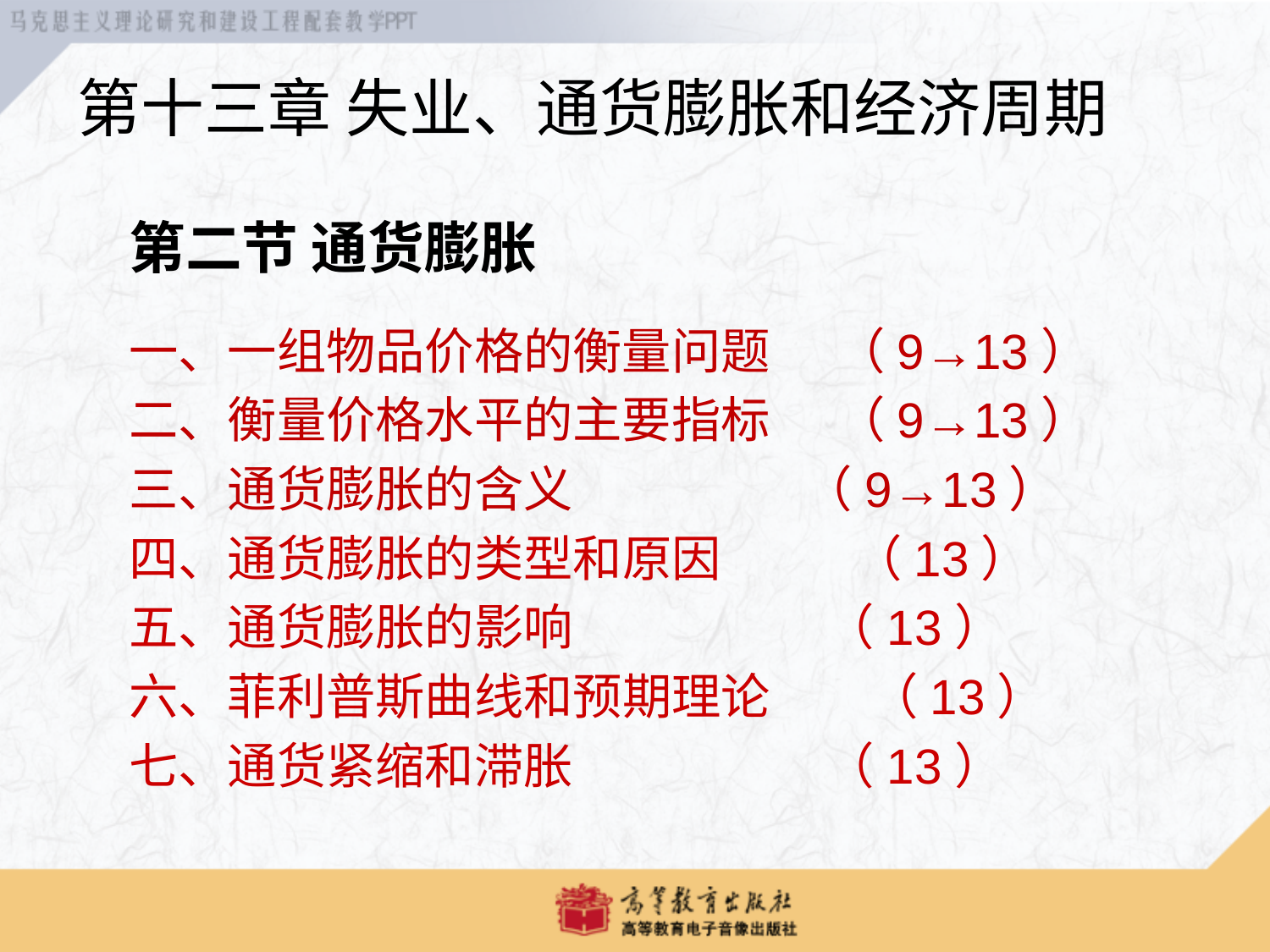

第十三章 失业、通货膨胀和经济周期
第二节 通货膨胀

一、一组物品价格的衡量问题      （9→13）
二、衡量价格水平的主要指标      （9→13）
三、通货膨胀的含义                     （9→13）
四、通货膨胀的类型和原因            （13）
五、通货膨胀的影响                       （13）
六、菲利普斯曲线和预期理论         （13）
七、通货紧缩和滞胀                       （13）